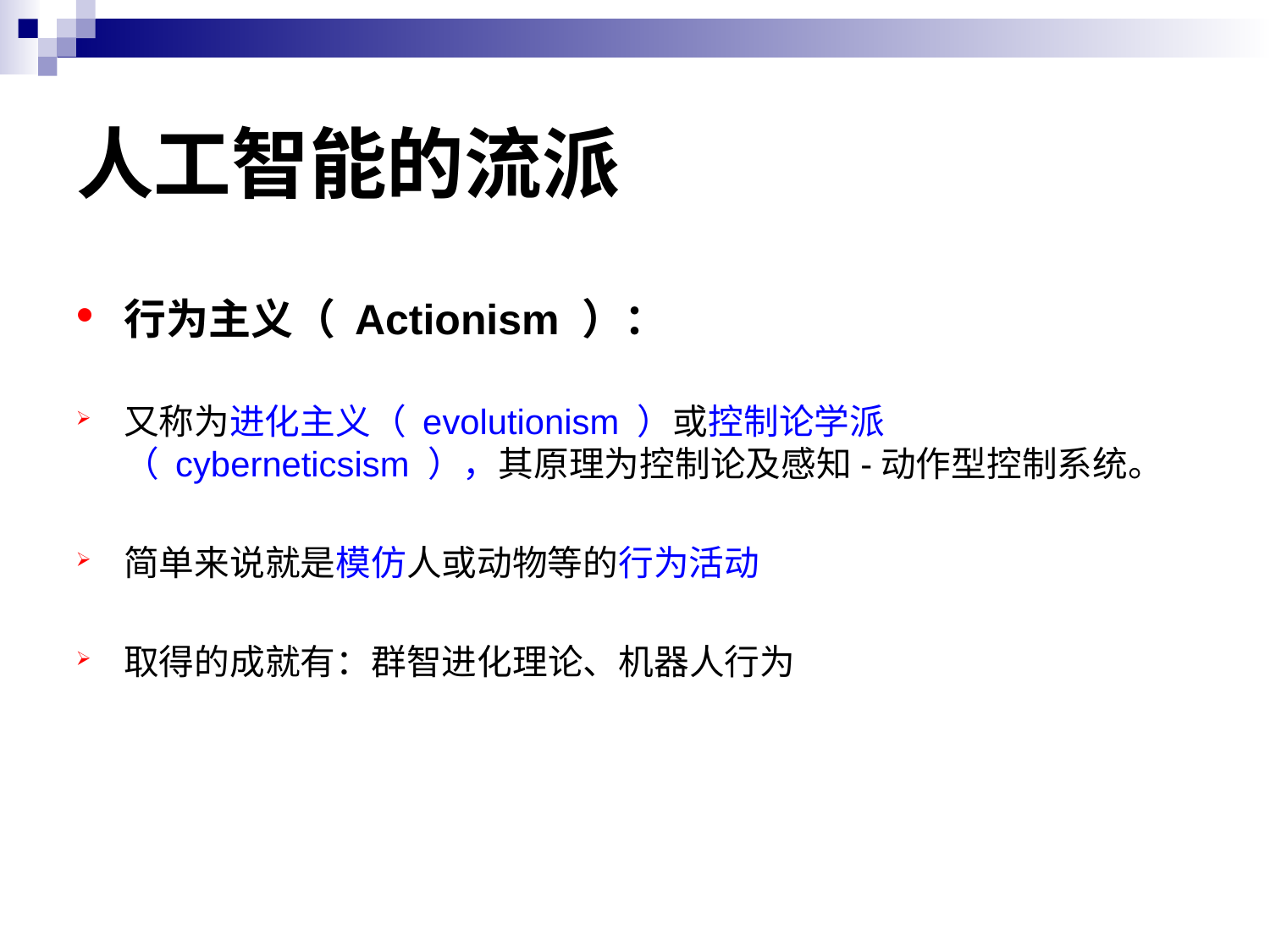

# 人工智能的流派
行为主义（ Actionism ）：

又称为进化主义（ evolutionism ）或控制论学派（ cyberneticsism ），其原理为控制论及感知-动作型控制系统。

简单来说就是模仿人或动物等的行为活动

取得的成就有：群智进化理论、机器人行为